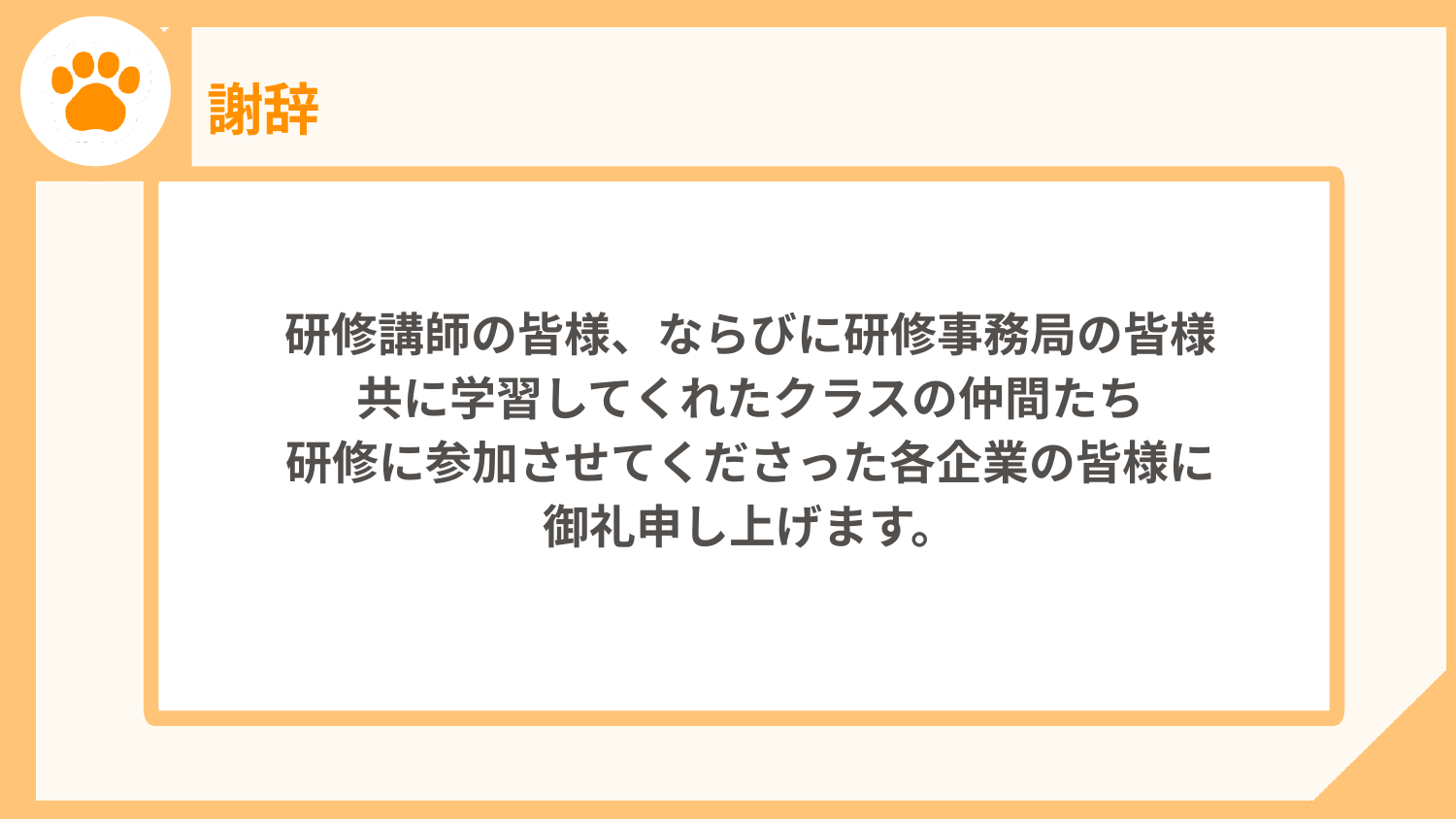

謝辞

研修講師の皆様、ならびに研修事務局の皆様
共に学習してくれたクラスの仲間たち
研修に参加させてくださった各企業の皆様に
御礼申し上げます。